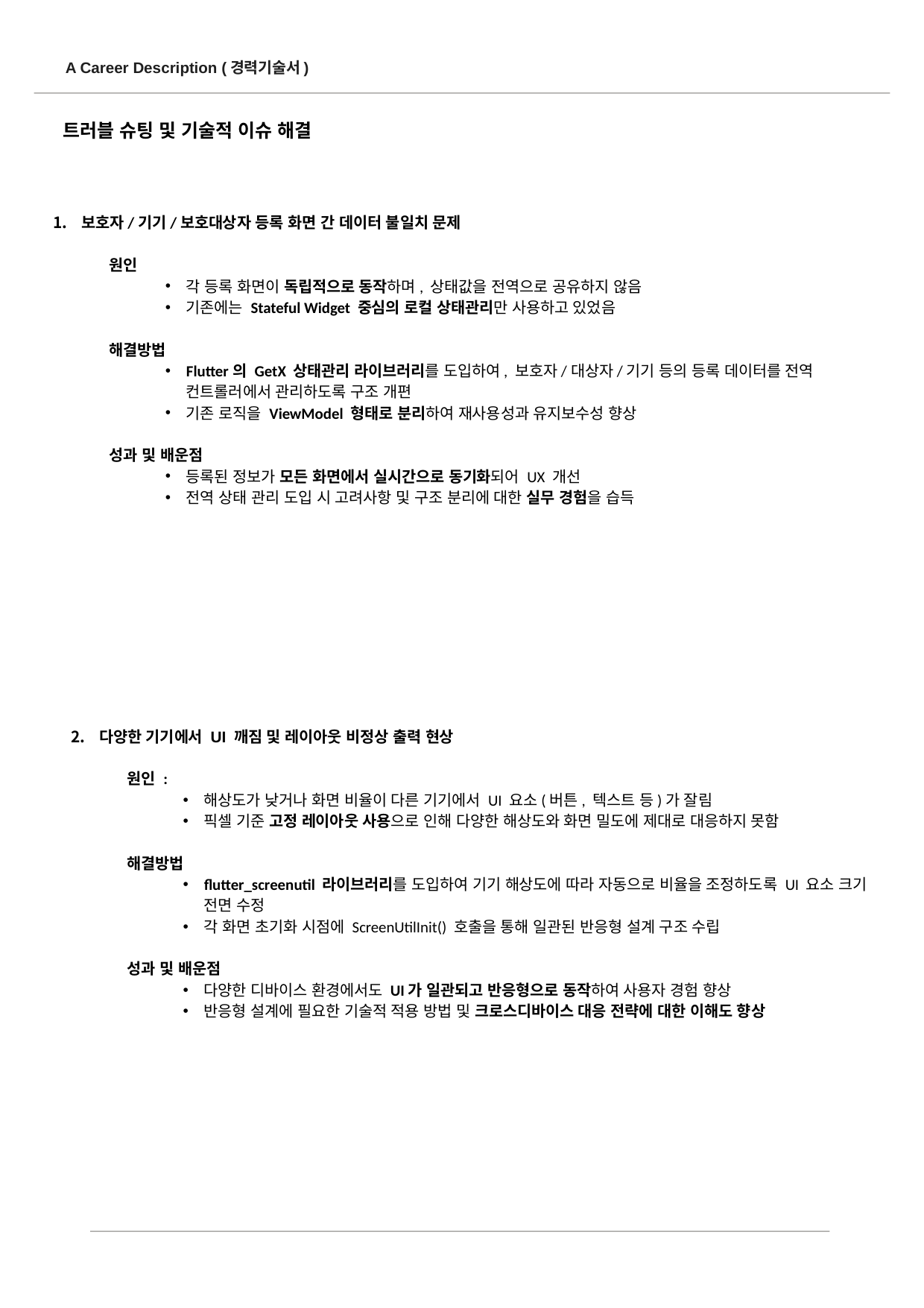

A Career Description (경력기술서)

트러블 슈팅 및 기술적 이슈 해결
보호자/기기/보호대상자 등록 화면 간 데이터 불일치 문제

원인
각 등록 화면이 독립적으로 동작하며, 상태값을 전역으로 공유하지 않음
기존에는 Stateful Widget 중심의 로컬 상태관리만 사용하고 있었음

해결방법
Flutter의 GetX 상태관리 라이브러리를 도입하여, 보호자/대상자/기기 등의 등록 데이터를 전역 컨트롤러에서 관리하도록 구조 개편
기존 로직을 ViewModel 형태로 분리하여 재사용성과 유지보수성 향상

성과 및 배운점
등록된 정보가 모든 화면에서 실시간으로 동기화되어 UX 개선
전역 상태 관리 도입 시 고려사항 및 구조 분리에 대한 실무 경험을 습득

다양한 기기에서 UI 깨짐 및 레이아웃 비정상 출력 현상

원인 :
해상도가 낮거나 화면 비율이 다른 기기에서 UI 요소(버튼, 텍스트 등)가 잘림
픽셀 기준 고정 레이아웃 사용으로 인해 다양한 해상도와 화면 밀도에 제대로 대응하지 못함

해결방법
flutter_screenutil 라이브러리를 도입하여 기기 해상도에 따라 자동으로 비율을 조정하도록 UI 요소 크기 전면 수정
각 화면 초기화 시점에 ScreenUtilInit() 호출을 통해 일관된 반응형 설계 구조 수립

성과 및 배운점
다양한 디바이스 환경에서도 UI가 일관되고 반응형으로 동작하여 사용자 경험 향상
반응형 설계에 필요한 기술적 적용 방법 및 크로스디바이스 대응 전략에 대한 이해도 향상